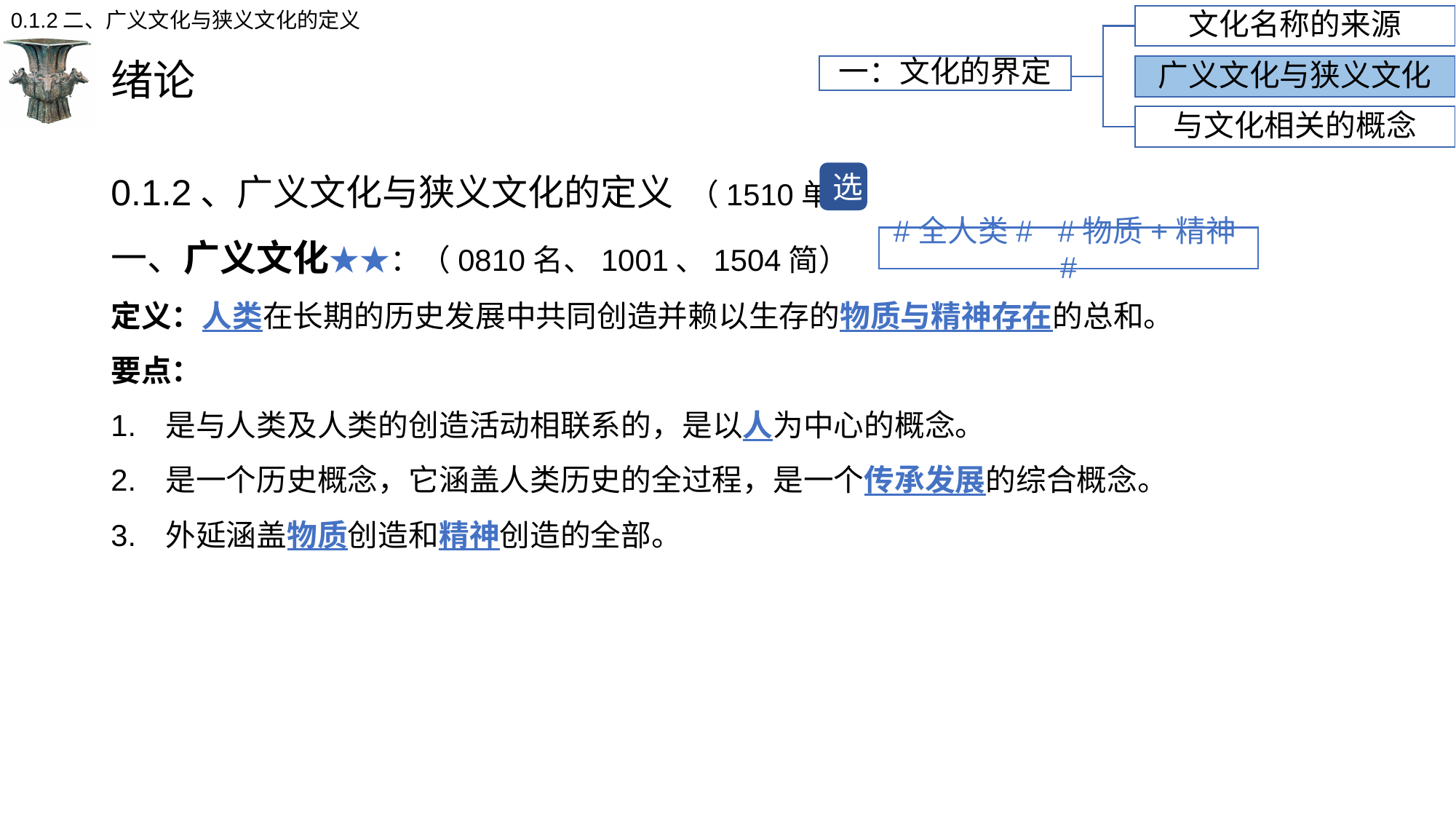

0.1.2二、广义文化与狭义文化的定义
文化名称的来源

# 绪论
一：文化的界定
广义文化与狭义文化

与文化相关的概念
0.1.2、广义文化与狭义文化的定义  （1510单）
一、广义文化★★：（0810名、1001、1504简）
定义：人类在长期的历史发展中共同创造并赖以生存的物质与精神存在的总和。
要点：
是与人类及人类的创造活动相联系的，是以人为中心的概念。
是一个历史概念，它涵盖人类历史的全过程，是一个传承发展的综合概念。
外延涵盖物质创造和精神创造的全部。

选
#全人类#   #物质+精神#
35